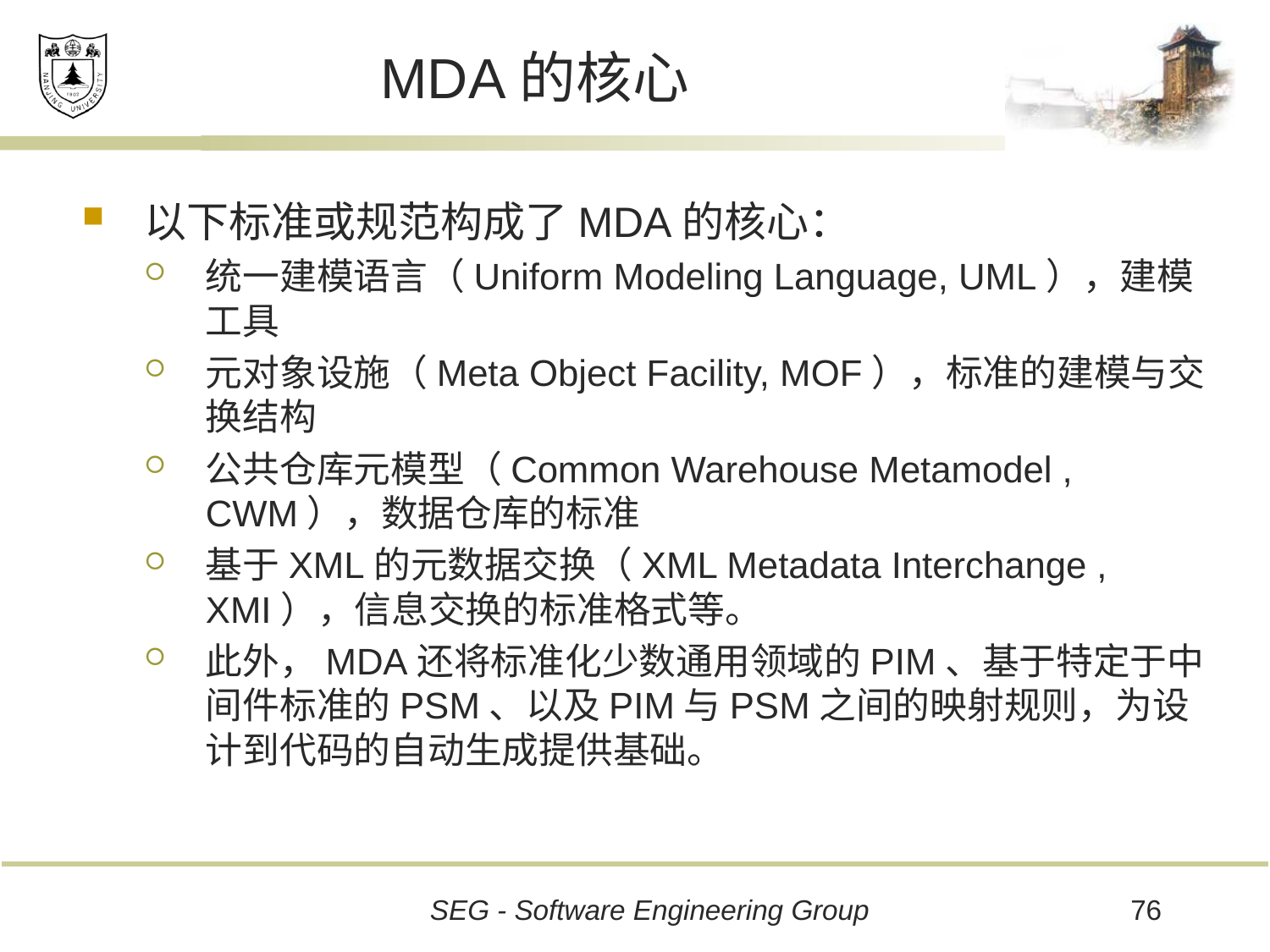

# MDA的核心
以下标准或规范构成了MDA的核心：
统一建模语言（Uniform Modeling Language, UML），建模工具
元对象设施（Meta Object Facility, MOF），标准的建模与交换结构
公共仓库元模型（Common Warehouse Metamodel , CWM），数据仓库的标准
基于XML的元数据交换（XML Metadata Interchange , XMI），信息交换的标准格式等。
此外，MDA还将标准化少数通用领域的PIM、基于特定于中间件标准的PSM、以及PIM与PSM之间的映射规则，为设计到代码的自动生成提供基础。
76
SEG - Software Engineering Group